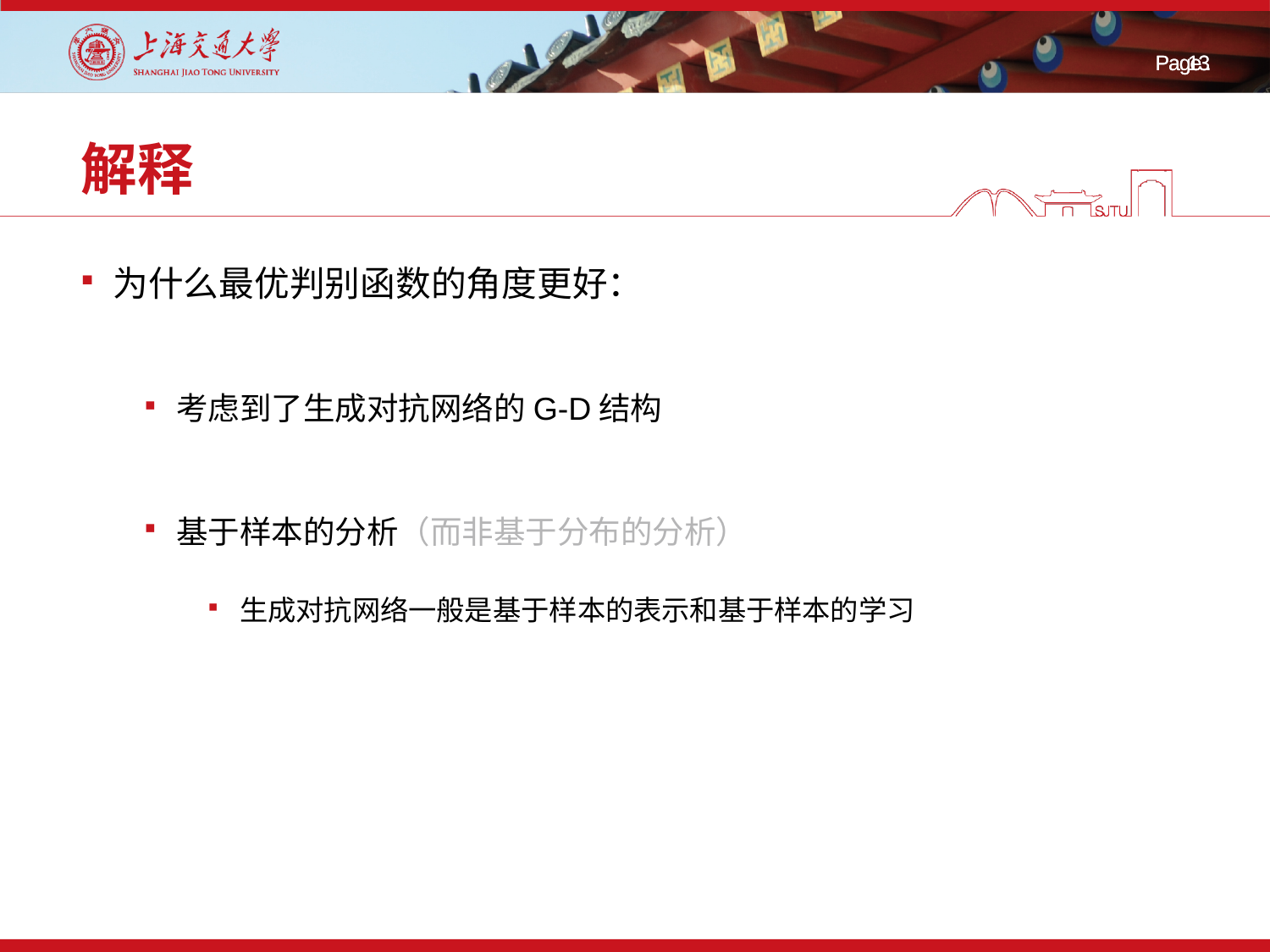

# 解释
为什么最优判别函数的角度更好：
考虑到了生成对抗网络的G-D结构
基于样本的分析（而非基于分布的分析）
生成对抗网络一般是基于样本的表示和基于样本的学习